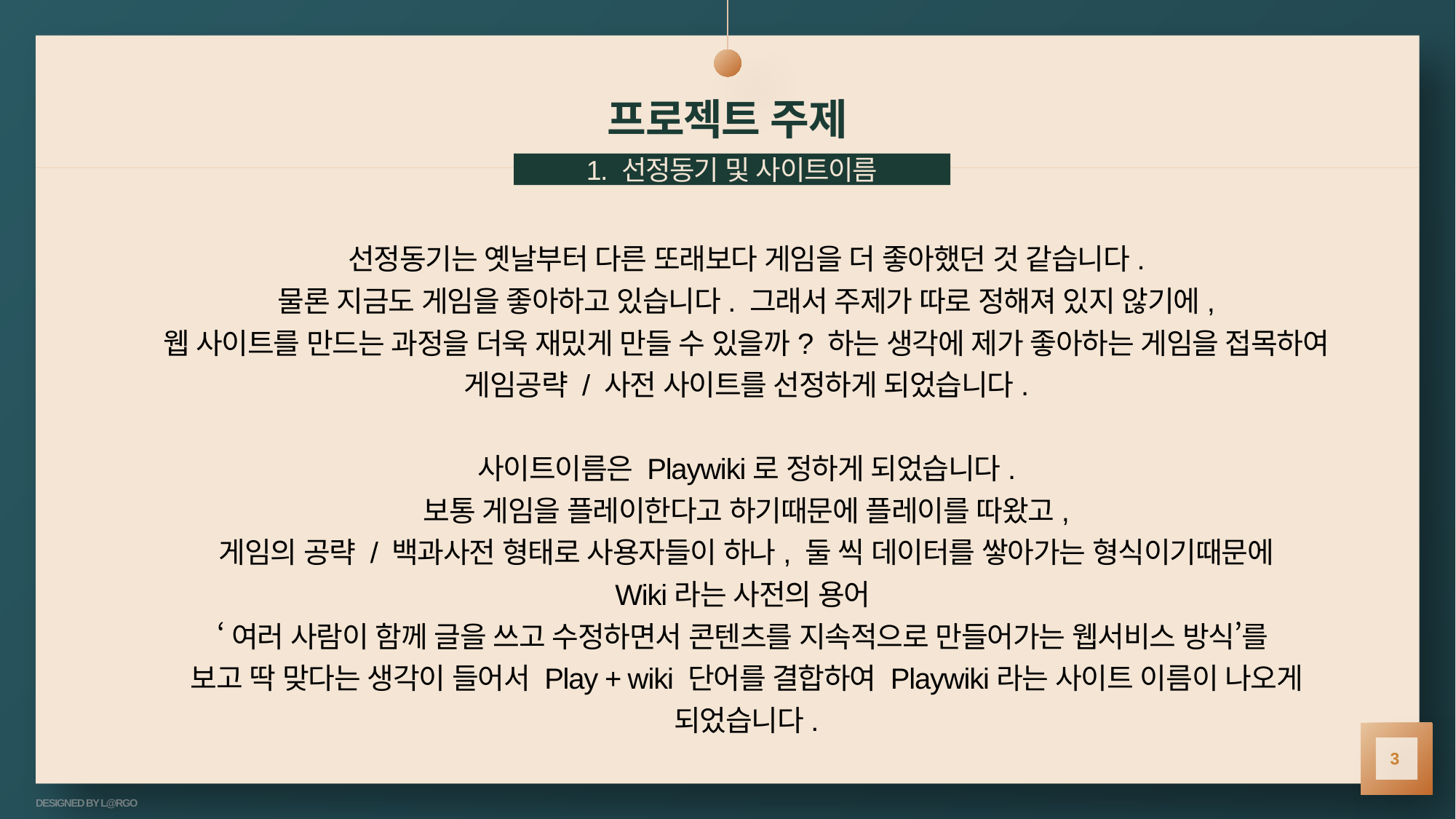

# 프로젝트 주제
1. 선정동기 및 사이트이름
선정동기는 옛날부터 다른 또래보다 게임을 더 좋아했던 것 같습니다.
물론 지금도 게임을 좋아하고 있습니다. 그래서 주제가 따로 정해져 있지 않기에,
웹 사이트를 만드는 과정을 더욱 재밌게 만들 수 있을까? 하는 생각에 제가 좋아하는 게임을 접목하여
게임공략 / 사전 사이트를 선정하게 되었습니다.

사이트이름은 Playwiki로 정하게 되었습니다.
보통 게임을 플레이한다고 하기때문에 플레이를 따왔고,
게임의 공략 / 백과사전 형태로 사용자들이 하나, 둘 씩 데이터를 쌓아가는 형식이기때문에
Wiki라는 사전의 용어
‘여러 사람이 함께 글을 쓰고 수정하면서 콘텐츠를 지속적으로 만들어가는 웹서비스 방식’를
보고 딱 맞다는 생각이 들어서 Play + wiki 단어를 결합하여 Playwiki라는 사이트 이름이 나오게 되었습니다.
3
DESIGNED BY L@RGO